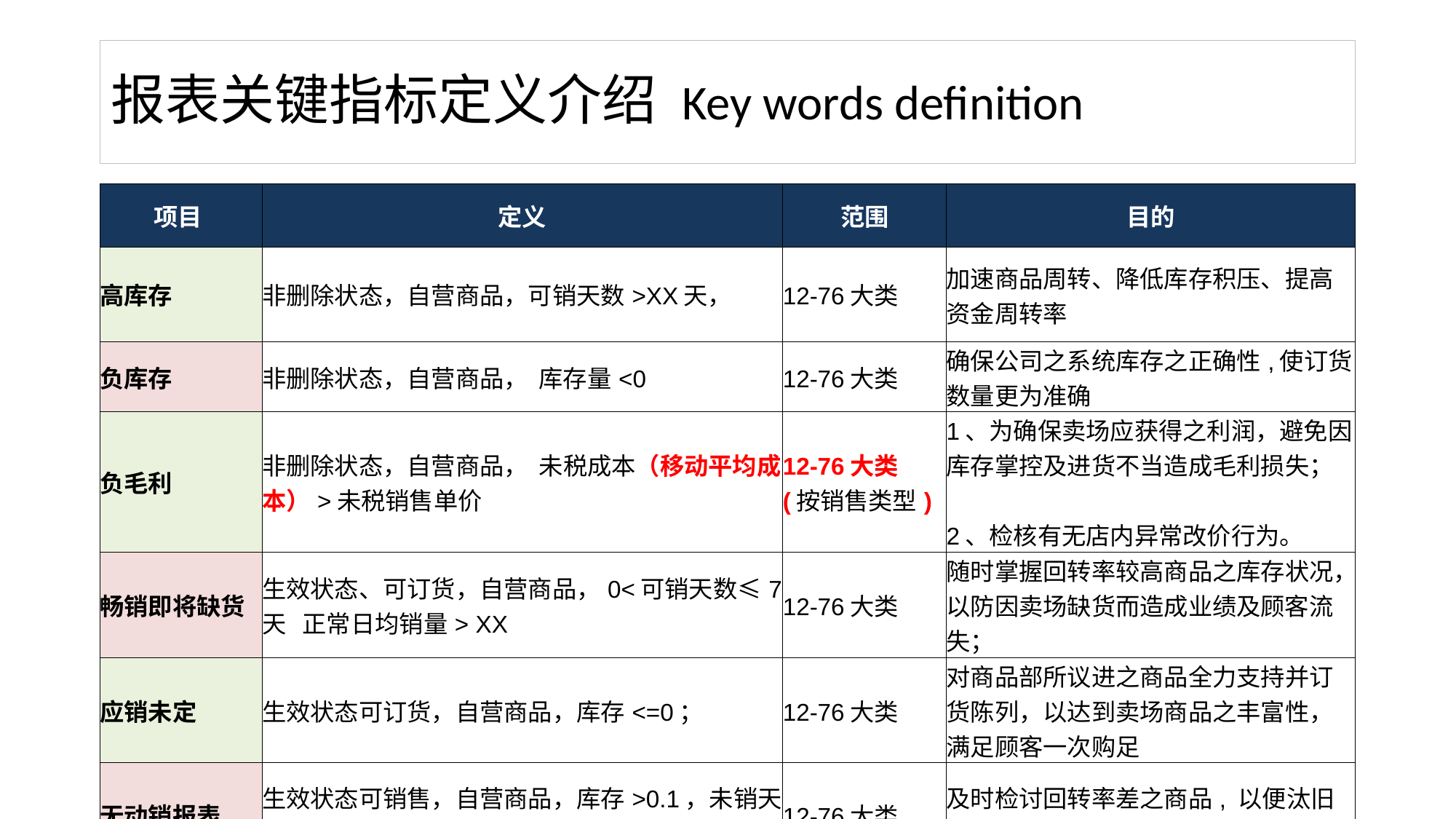

# 报表关键指标定义介绍 Key words definition
| 项目 | 定义 | 范围 | 目的 |
| --- | --- | --- | --- |
| 高库存 | 非删除状态，自营商品，可销天数>XX天， | 12-76大类 | 加速商品周转、降低库存积压、提高资金周转率 |
| 负库存 | 非删除状态，自营商品， 库存量<0 | 12-76大类 | 确保公司之系统库存之正确性,使订货数量更为准确 |
| 负毛利 | 非删除状态，自营商品， 未税成本（移动平均成本）>未税销售单价 | 12-76大类 (按销售类型) | 1、为确保卖场应获得之利润，避免因库存掌控及进货不当造成毛利损失；　　 2、检核有无店内异常改价行为。 |
| 畅销即将缺货 | 生效状态、可订货，自营商品，0<可销天数≤7天 正常日均销量> XX | 12-76大类 | 随时掌握回转率较高商品之库存状况，以防因卖场缺货而造成业绩及顾客流失； |
| 应销未定 | 生效状态可订货，自营商品，库存<=0； | 12-76大类 | 对商品部所议进之商品全力支持并订货陈列，以达到卖场商品之丰富性，满足顾客一次购足 |
| 无动销报表 | 生效状态可销售，自营商品，库存>0.1，未销天数>XX天； | 12-76大类 | 及时检讨回转率差之商品, 以便汰旧换新增加卖场之坪效,并降低库存积压 |